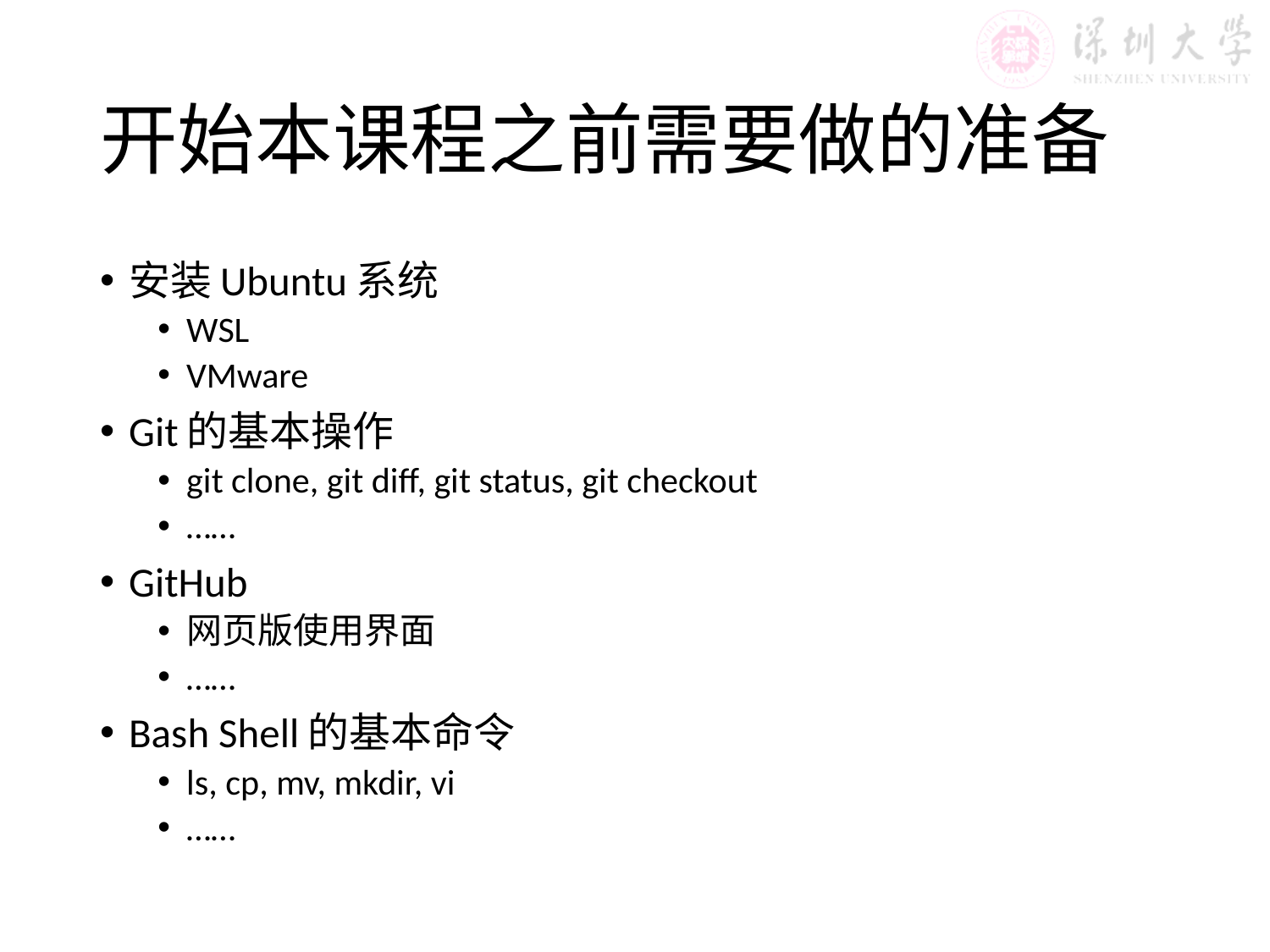

# 开始本课程之前需要做的准备
安装Ubuntu系统
WSL
VMware
Git的基本操作
git clone, git diff, git status, git checkout
……
GitHub
网页版使用界面
……
Bash Shell的基本命令
ls, cp, mv, mkdir, vi
……